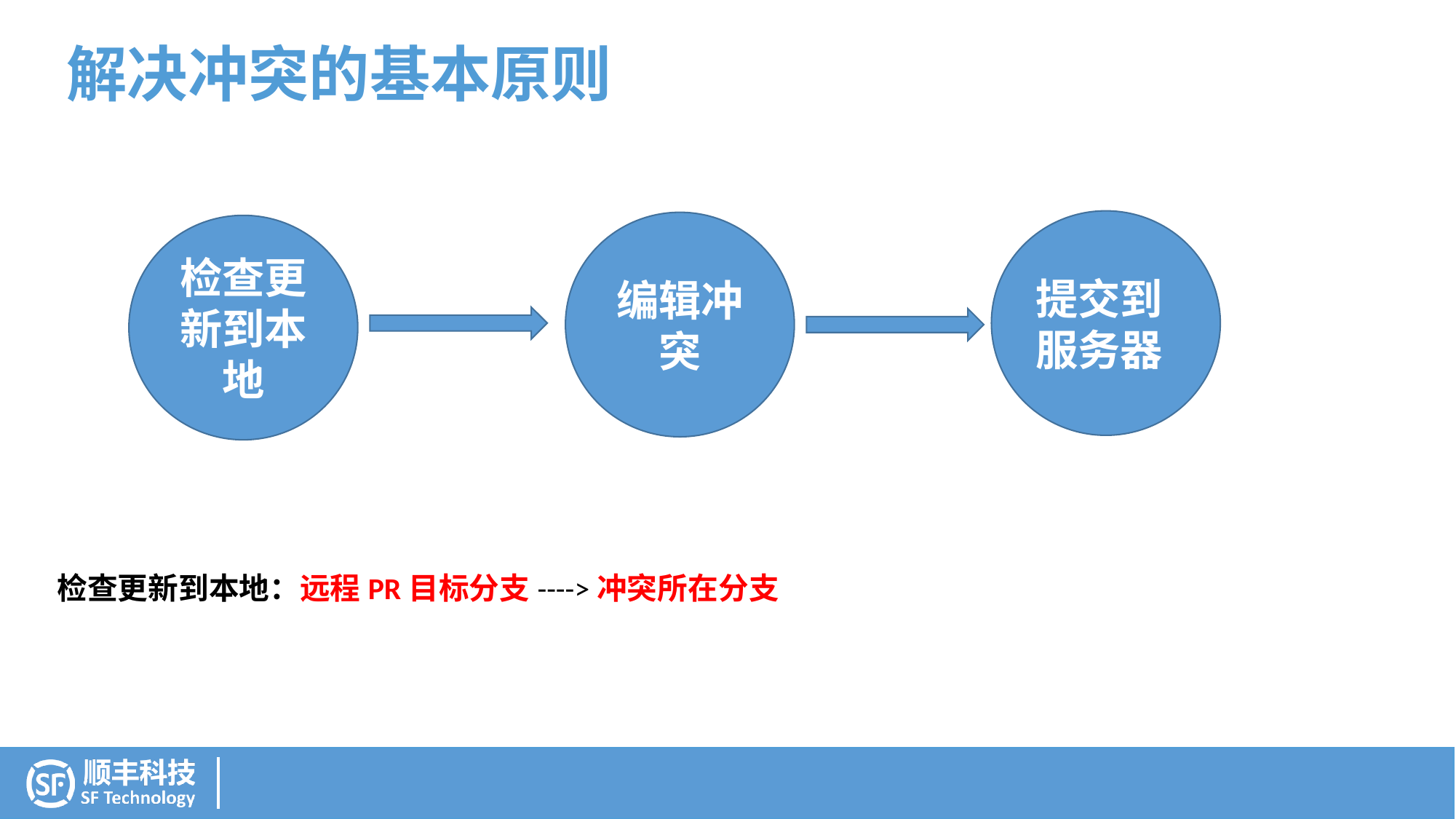

解决冲突的基本原则
提交到服务器
编辑冲突
检查更新到本地

检查更新到本地：远程PR目标分支---->冲突所在分支